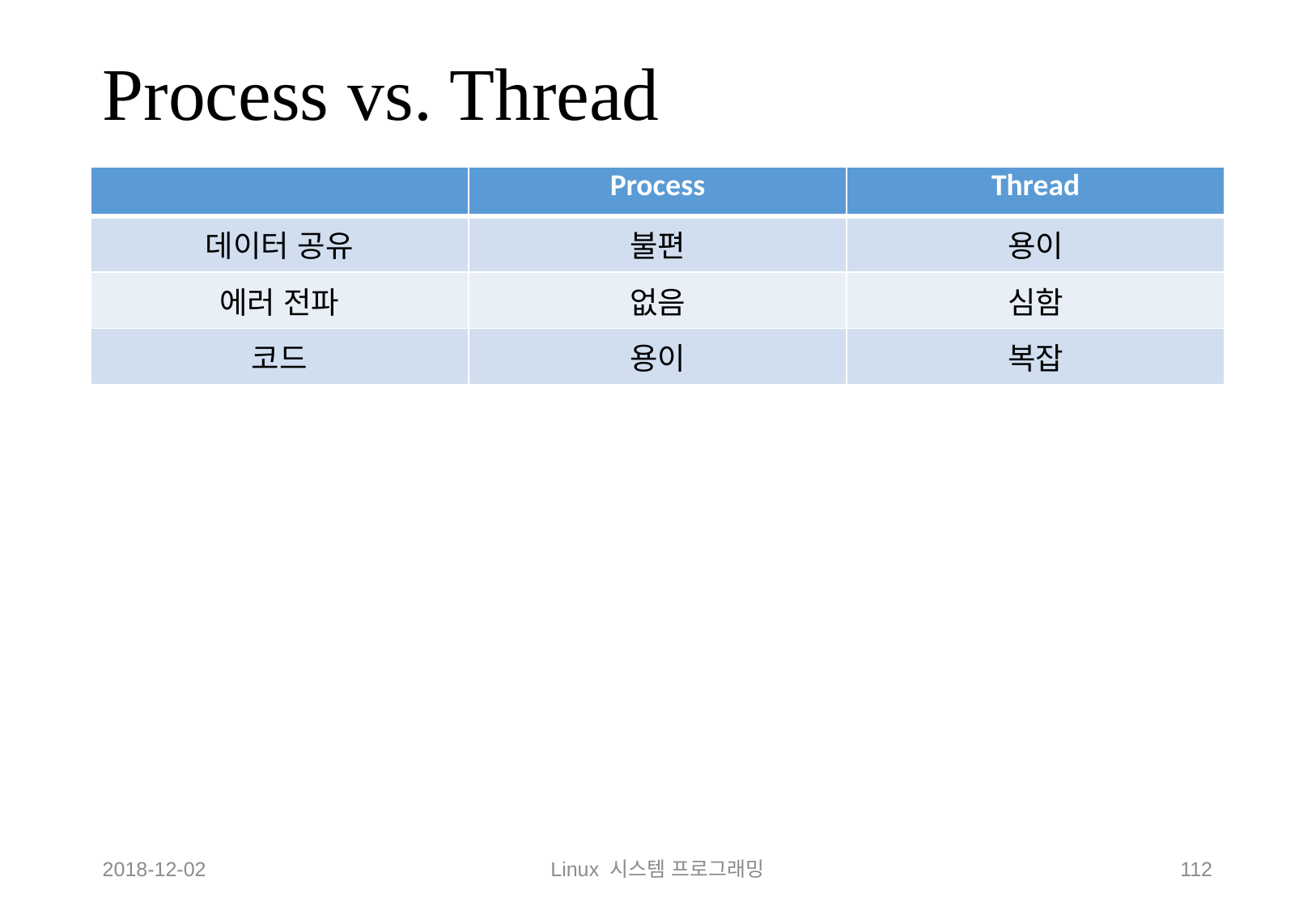

# Process vs. Thread
|  | Process | Thread |
| --- | --- | --- |
| 데이터 공유 | 불편 | 용이 |
| 에러 전파 | 없음 | 심함 |
| 코드 | 용이 | 복잡 |
2018-12-02
Linux 시스템 프로그래밍
112